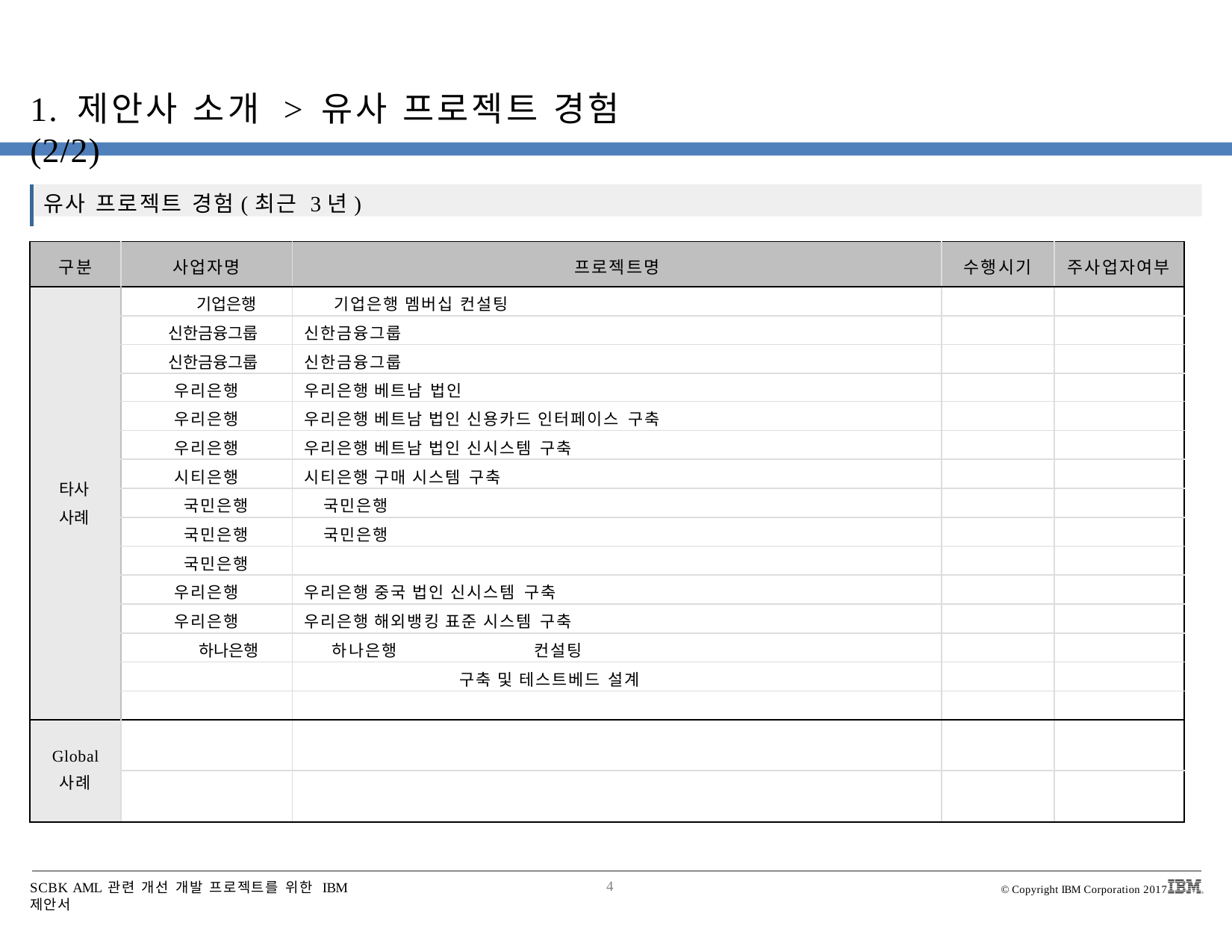

# 1. 제안사 소개 > 유사 프로젝트 경험 (2/2)

유사 프로젝트 경험(최근 3년)
| 구분 | 사업자명 | 프로젝트명 | 수행시기 | 주사업자여부 |
| --- | --- | --- | --- | --- |
| 타사 사례 | 기업은행 | 기업은행 멤버십 컨설팅 |  |  |
|  | 신한금융그룹 | 신한금융그룹 |  |  |
|  | 신한금융그룹 | 신한금융그룹 |  |  |
|  | 우리은행 | 우리은행 베트남 법인 |  |  |
|  | 우리은행 | 우리은행 베트남 법인 신용카드 인터페이스 구축 |  |  |
|  | 우리은행 | 우리은행 베트남 법인 신시스템 구축 |  |  |
|  | 시티은행 | 시티은행 구매 시스템 구축 |  |  |
|  | 국민은행 | 국민은행 |  |  |
|  | 국민은행 | 국민은행 |  |  |
|  | 국민은행 |  |  |  |
|  | 우리은행 | 우리은행 중국 법인 신시스템 구축 |  |  |
|  | 우리은행 | 우리은행 해외뱅킹 표준 시스템 구축 |  |  |
|  | 하나은행 | 하나은행 컨설팅 |  |  |
|  |  | 구축 및 테스트베드 설계 |  |  |
|  |  |  |  |  |
| Global 사례 |  |  |  |  |
|  |  |  |  |  |

SCBK AML 관련 개선 개발 프로젝트를 위한 IBM 제안서
4

© Copyright IBM Corporation 2017